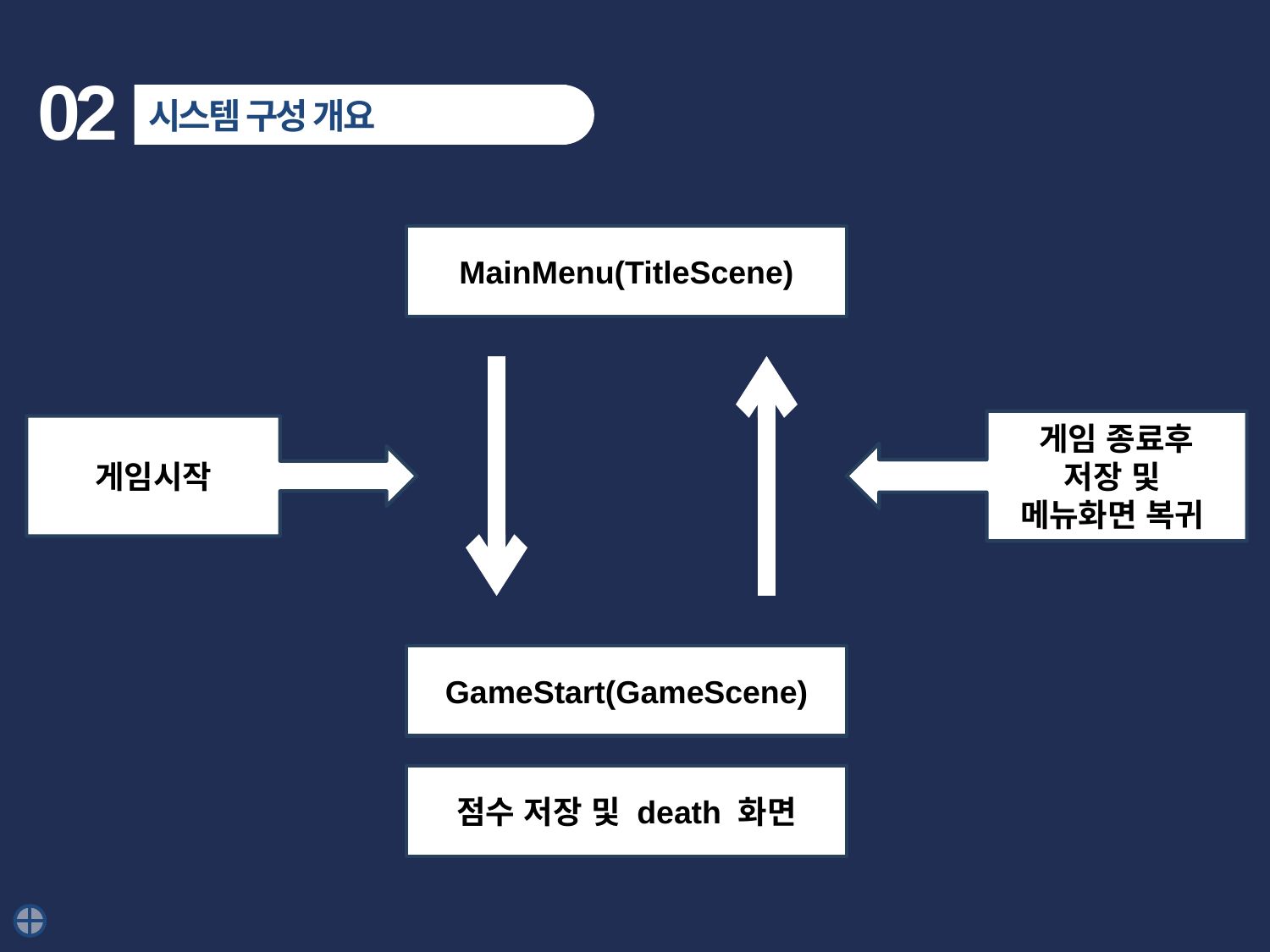

02

시스템 구성 개요
MainMenu(TitleScene)
게임 종료후
저장 및
메뉴화면 복귀
게임시작
GameStart(GameScene)
점수 저장 및 death 화면